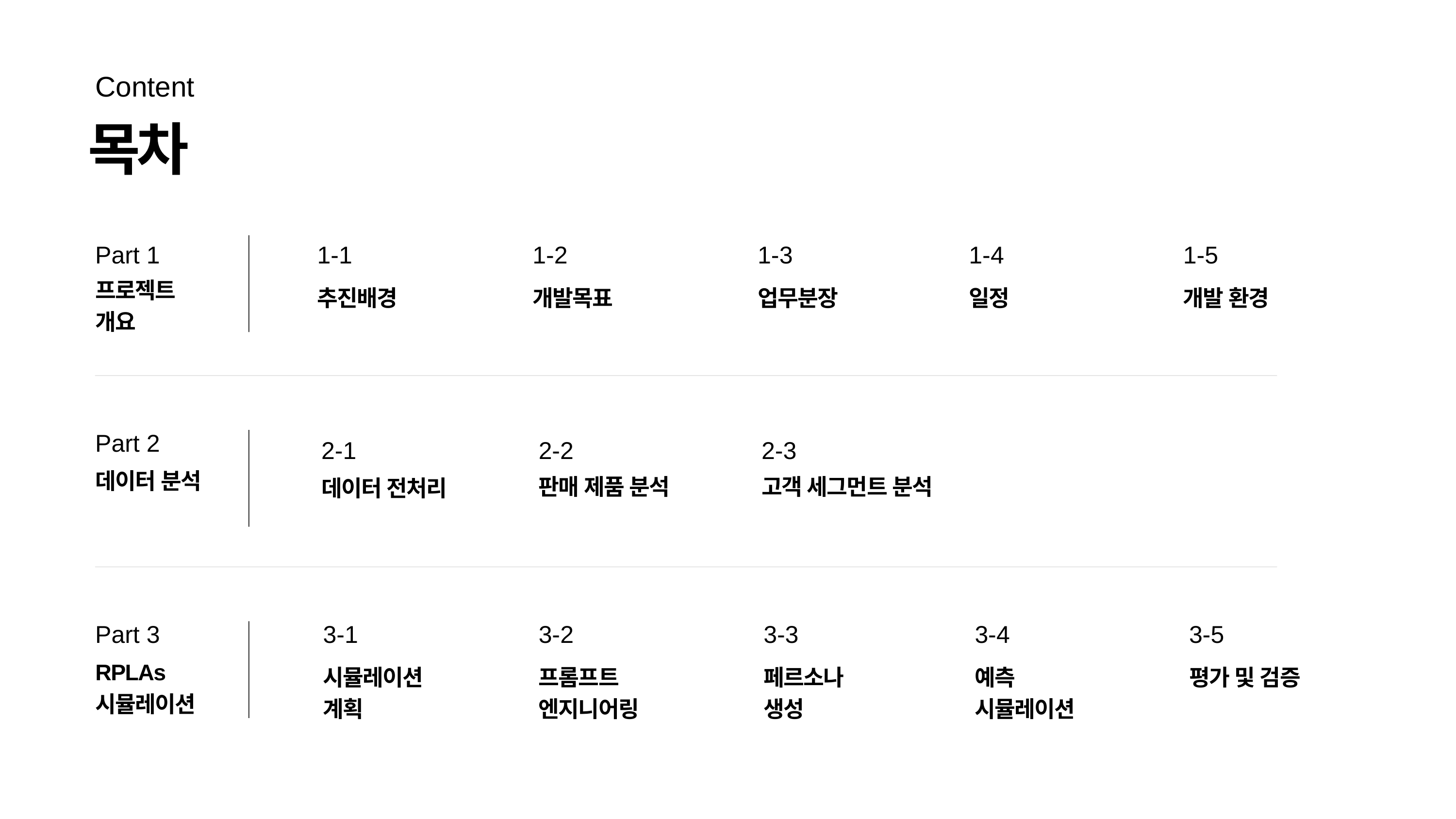

Content
목차
Part 1
1-1
1-2
1-3
1-4
1-5

프로젝트
개요
추진배경
개발목표
업무분장
일정
개발 환경

Part 2

2-1
2-2
2-3
데이터 분석
판매 제품 분석
고객 세그먼트 분석
데이터 전처리

Part 3
3-1
3-2
3-3
3-4
3-5

RPLAs
시뮬레이션
시뮬레이션
계획
프롬프트
엔지니어링
페르소나
생성
예측
시뮬레이션
평가 및 검증